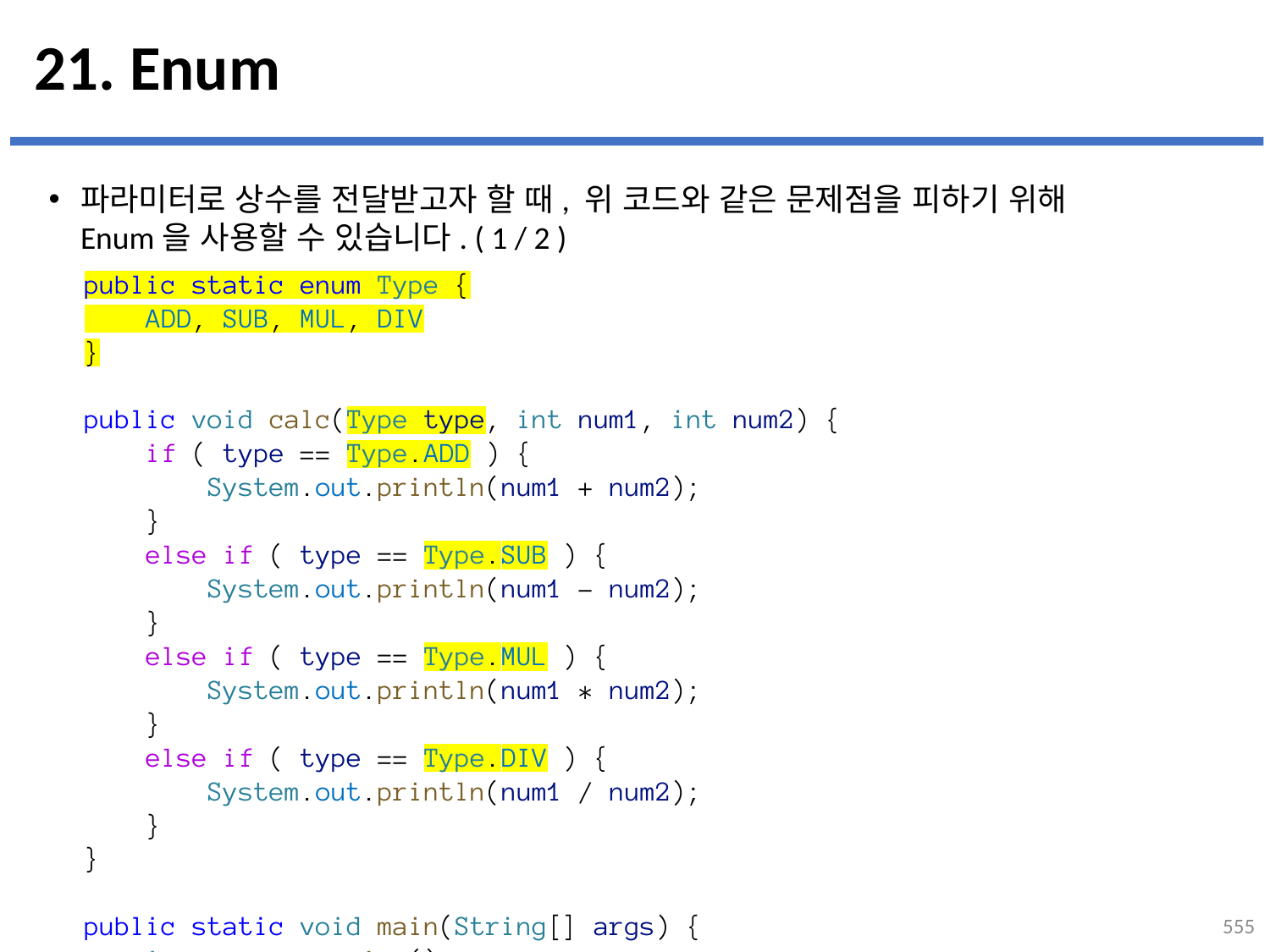

# 21. Enum
파라미터로 상수를 전달받고자 할 때, 위 코드와 같은 문제점을 피하기 위해
Enum을 사용할 수 있습니다. ( 1 / 2 )
public static enum Type {
    ADD, SUB, MUL, DIV
}
public void calc(Type type, int num1, int num2) {
    if ( type == Type.ADD ) {
        System.out.println(num1 + num2);
    }
    else if ( type == Type.SUB ) {
        System.out.println(num1 - num2);
    }
    else if ( type == Type.MUL ) {
        System.out.println(num1 * num2);
    }
    else if ( type == Type.DIV ) {
        System.out.println(num1 / num2);
    }
}
public static void main(String[] args) {
    App app = new App();
    app.calc(Type.ADD, 10, 20);
    app.calc(Type.SUB, 10, 20);
    app.calc(Type.MUL, 10, 20);
    app.calc(Type.DIV, 10, 20);
}
}
555